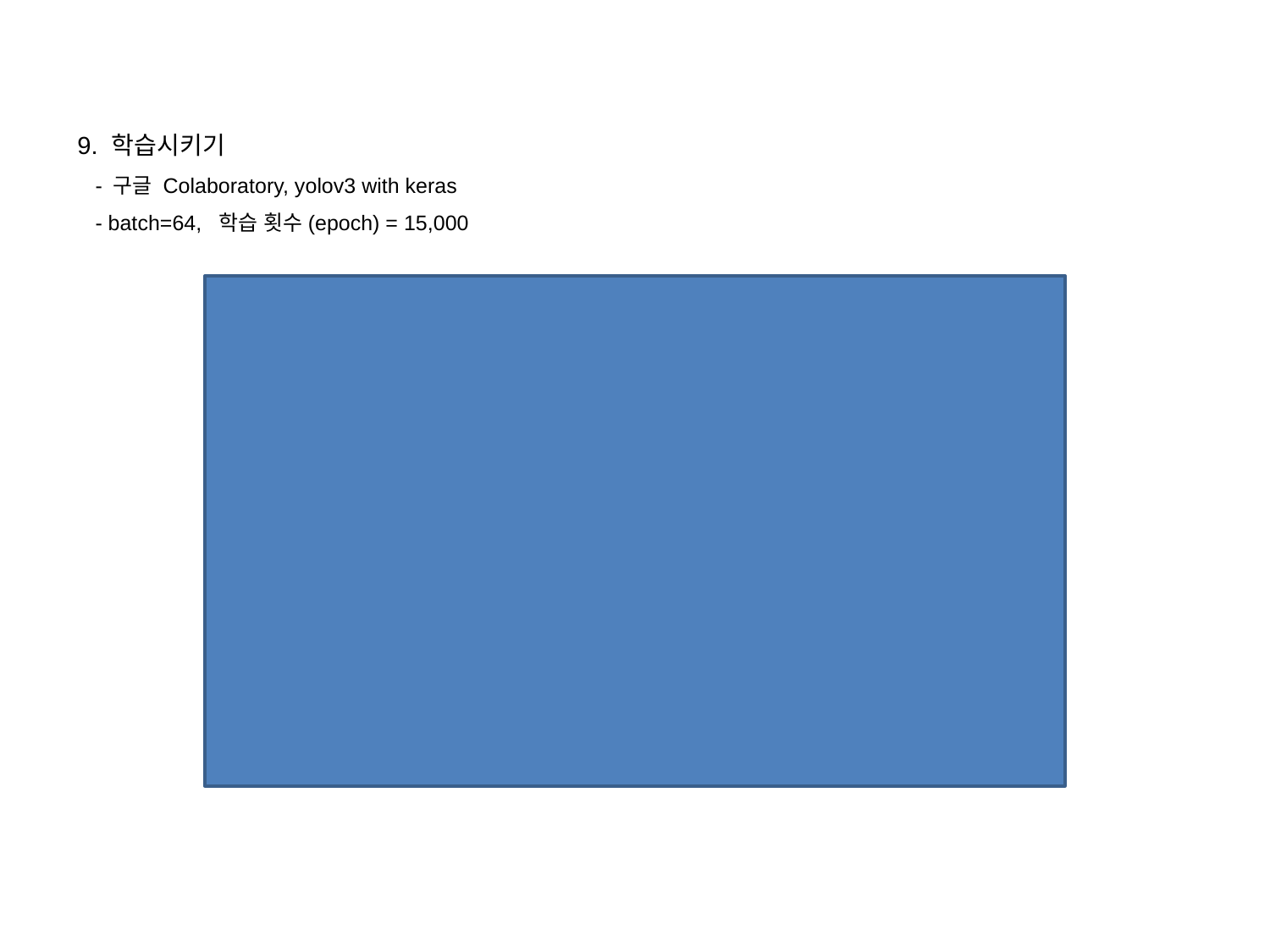

9. 학습시키기
   - 구글 Colaboratory, yolov3 with keras
   - batch=64,  학습 횟수(epoch) = 15,000